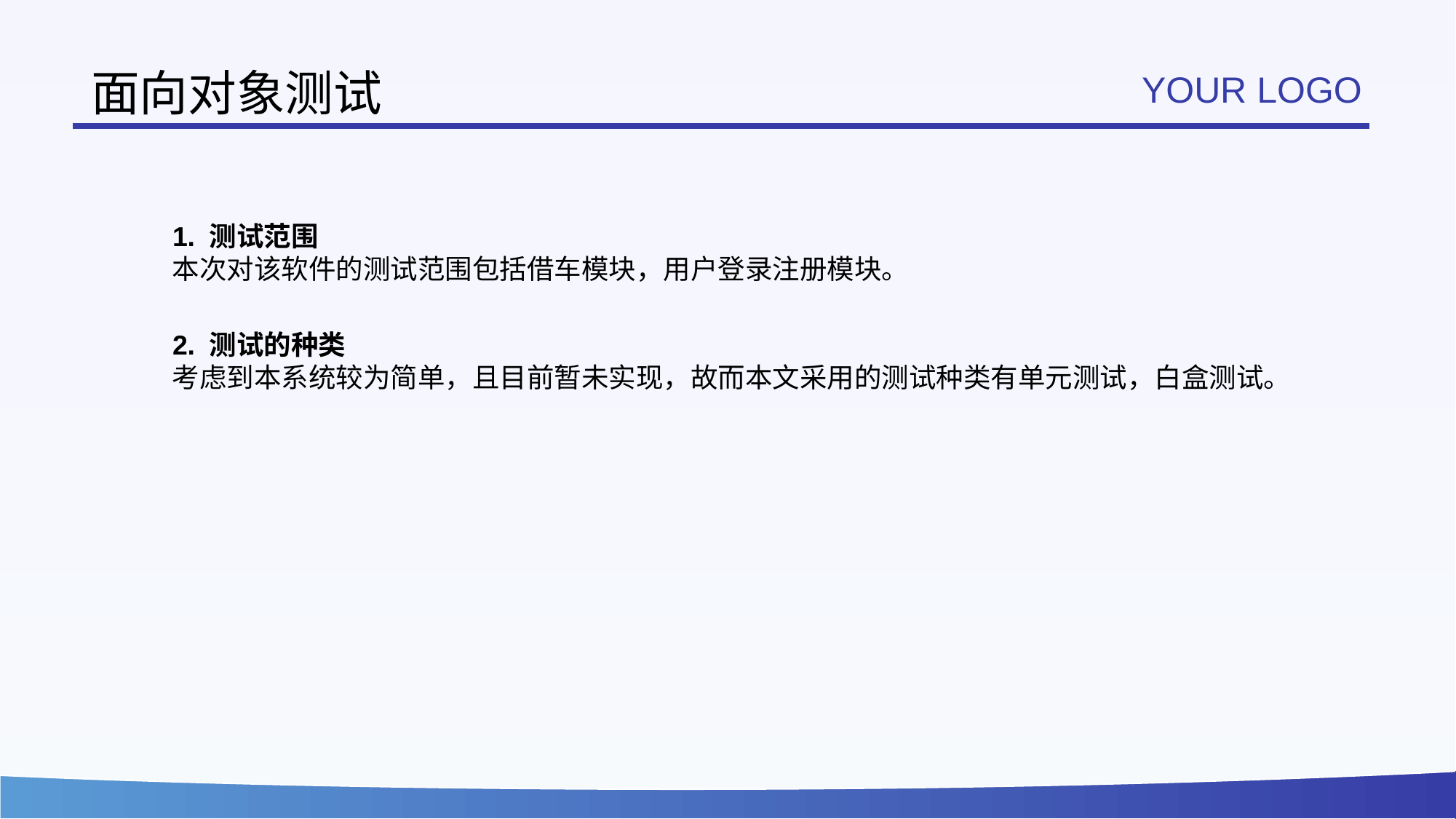

# 面向对象测试
YOUR LOGO
1. 测试范围
本次对该软件的测试范围包括借车模块，用户登录注册模块。

2. 测试的种类
考虑到本系统较为简单，且目前暂未实现，故而本文采用的测试种类有单元测试，白盒测试。